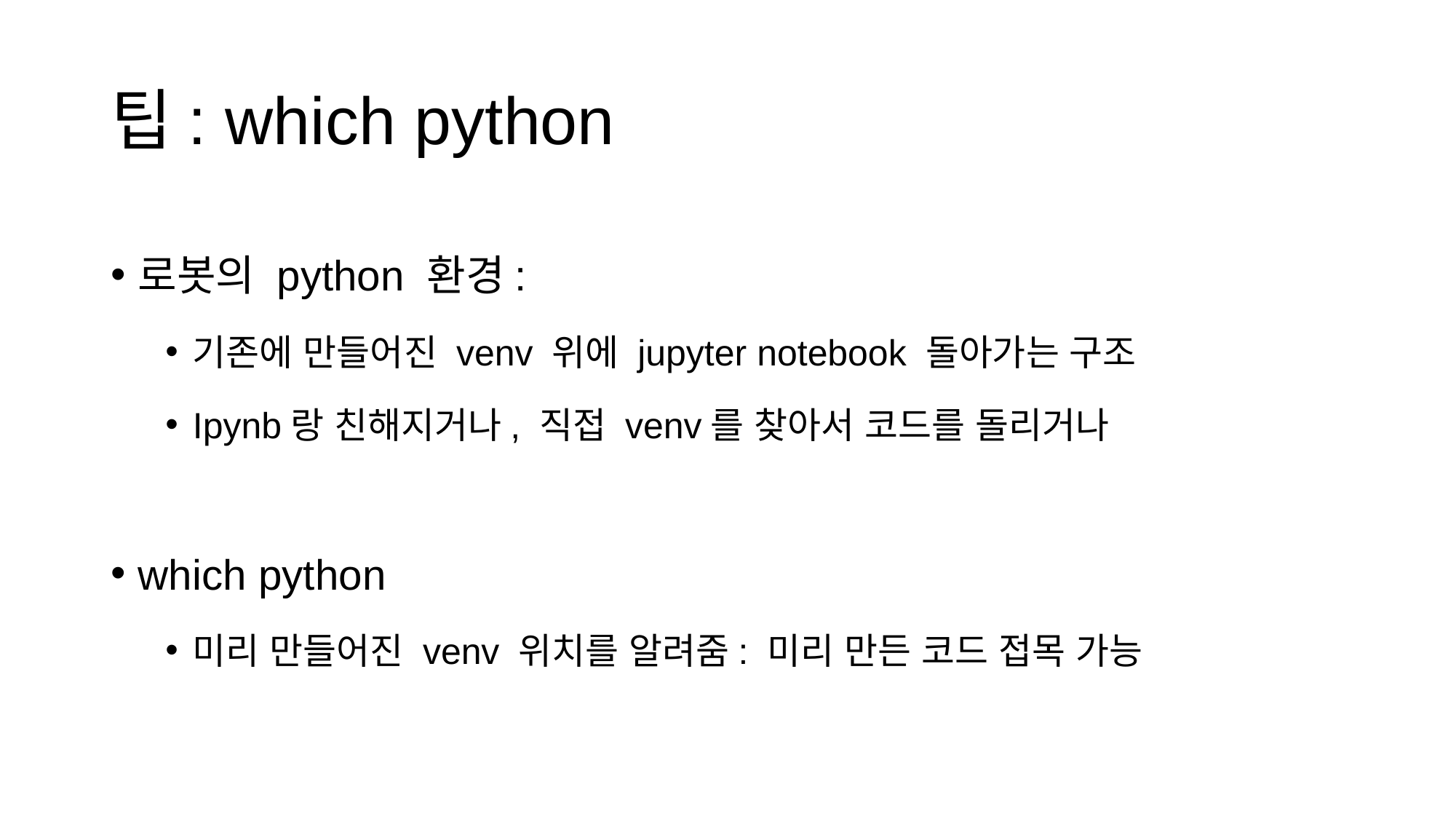

# 팁: which python
로봇의 python 환경:
기존에 만들어진 venv 위에 jupyter notebook 돌아가는 구조
Ipynb랑 친해지거나, 직접 venv를 찾아서 코드를 돌리거나

which python
미리 만들어진 venv 위치를 알려줌: 미리 만든 코드 접목 가능